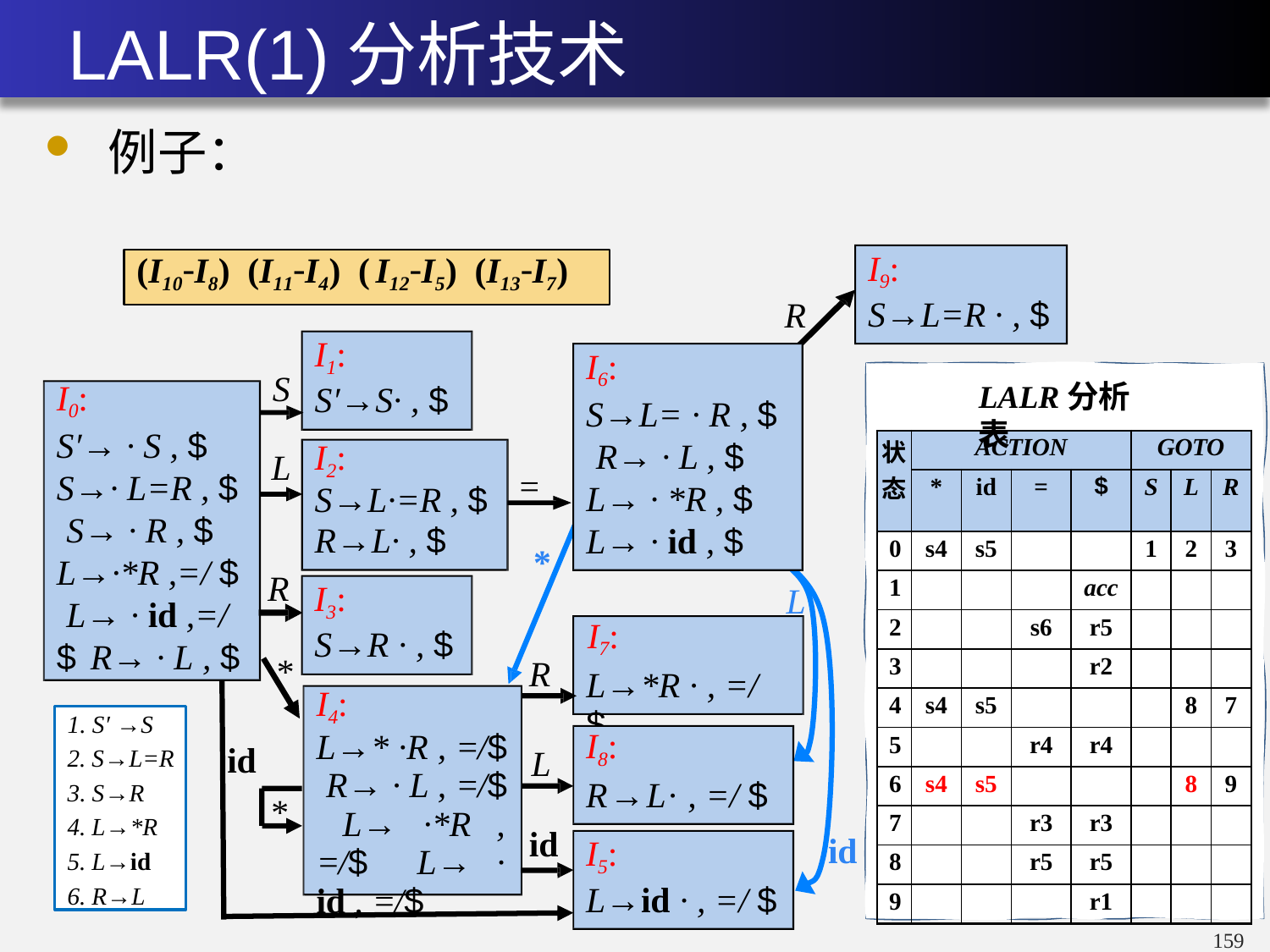

# LALR(1)分析技术
例子：

(I10-I8)  (I11-I4)  ( I12- I5)  (I13- I7)

I9:
S→L=R · , $

R

I1:
S′→S· , $

I6:
S→L= · R , $  R→ · L , $  L→ · *R , $  L→ · id , $

S
LALR分析表
I0:
S′→ · S , $  S→· L=R , $  S→ · R , $  L→·*R ,=/ $  L→ · id ,=/ $  R→ · L , $

| 状 态 | ACTION |  |  |  | GOTO |  |  |
| --- | --- | --- | --- | --- | --- | --- | --- |
|  | \* | id | = | $ | S | L | R |
| 0 | s4 | s5 |  |  | 1 | 2 | 3 |
| 1 |  |  |  | acc |  |  |  |
| 2 |  |  | s6 | r5 |  |  |  |
| 3 |  |  |  | r2 |  |  |  |
| 4 | s4 | s5 |  |  |  | 8 | 7 |
| 5 |  |  | r4 | r4 |  |  |  |
| 6 | s4 | s5 |  |  |  | 8 | 9 |
| 7 |  |  | r3 | r3 |  |  |  |
| 8 |  |  | r5 | r5 |  |  |  |
| 9 |  |  |  | r1 |  |  |  |

I2:
S→L·=R , $
R→L· , $
L
=

*
R

L
I3:
S→R · , $

I7:

L→*R · , =/ $
*
R

I4:
L→* ·R , =/$  R→ · L , =/$  L→ ·*R , =/$  L→ · id , =/$

1. S′ →S
2. S→L=R
3. S→R
4. L→*R
5. L→id
6. R→L

R→L· , =/ $
I8:
id
L

*
id
id

I5:
L→id · , =/ $

159